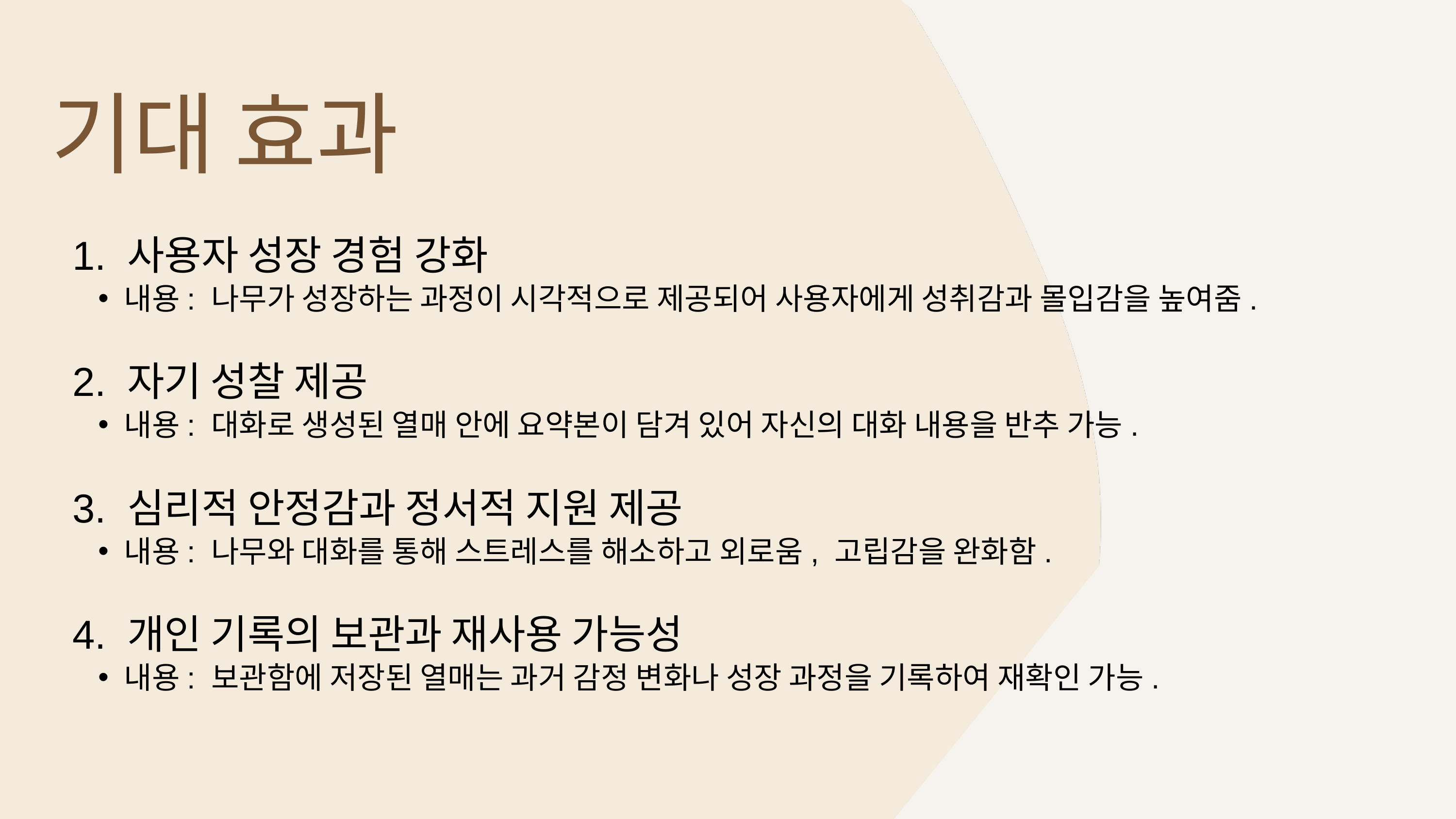

기대 효과
1. 사용자 성장 경험 강화
내용: 나무가 성장하는 과정이 시각적으로 제공되어 사용자에게 성취감과 몰입감을 높여줌.

2. 자기 성찰 제공
내용: 대화로 생성된 열매 안에 요약본이 담겨 있어 자신의 대화 내용을 반추 가능.

3. 심리적 안정감과 정서적 지원 제공
내용: 나무와 대화를 통해 스트레스를 해소하고 외로움, 고립감을 완화함.

4. 개인 기록의 보관과 재사용 가능성
내용: 보관함에 저장된 열매는 과거 감정 변화나 성장 과정을 기록하여 재확인 가능.